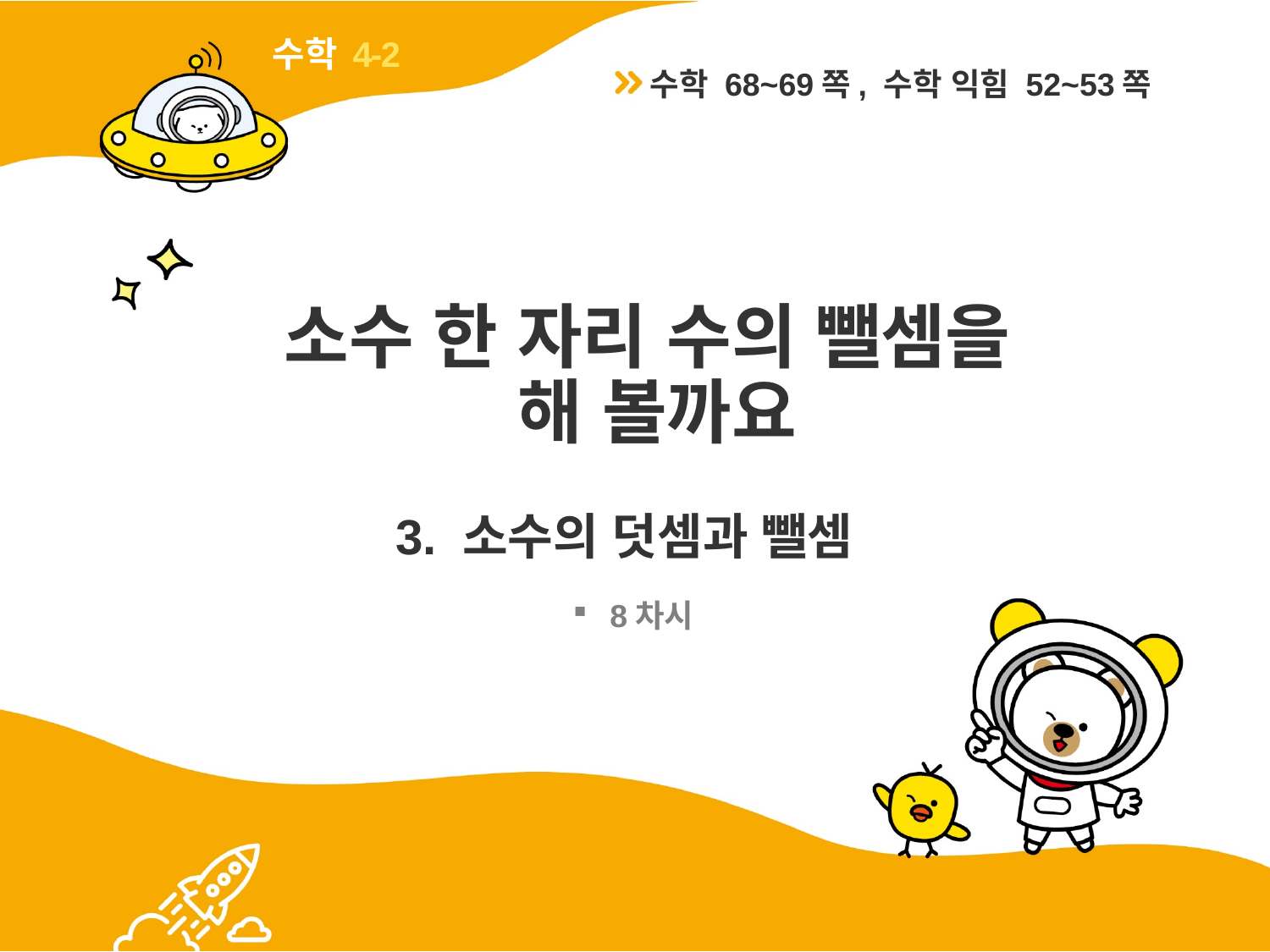

4-2
수학 68~69쪽, 수학 익힘 52~53쪽
# 소수 한 자리 수의 뺄셈을 해 볼까요
3. 소수의 덧셈과 뺄셈
8차시